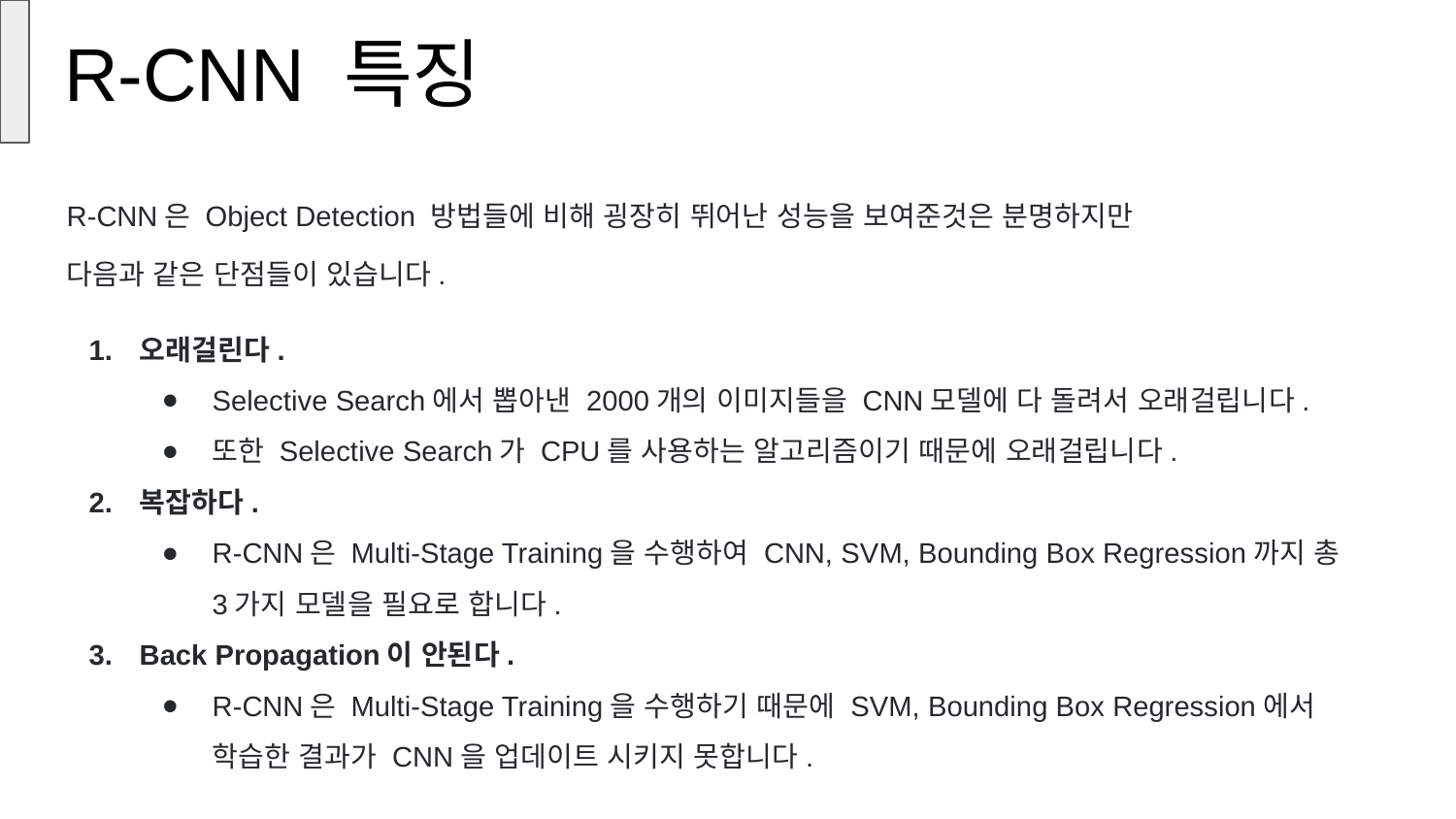

R-CNN 특징
R-CNN은 Object Detection 방법들에 비해 굉장히 뛰어난 성능을 보여준것은 분명하지만
다음과 같은 단점들이 있습니다.
오래걸린다.
Selective Search에서 뽑아낸 2000개의 이미지들을 CNN모델에 다 돌려서 오래걸립니다.
또한 Selective Search가 CPU를 사용하는 알고리즘이기 때문에 오래걸립니다.
복잡하다.
R-CNN은 Multi-Stage Training을 수행하여 CNN, SVM, Bounding Box Regression까지 총 3가지 모델을 필요로 합니다.
Back Propagation이 안된다.
R-CNN은 Multi-Stage Training을 수행하기 때문에 SVM, Bounding Box Regression에서 학습한 결과가 CNN을 업데이트 시키지 못합니다.